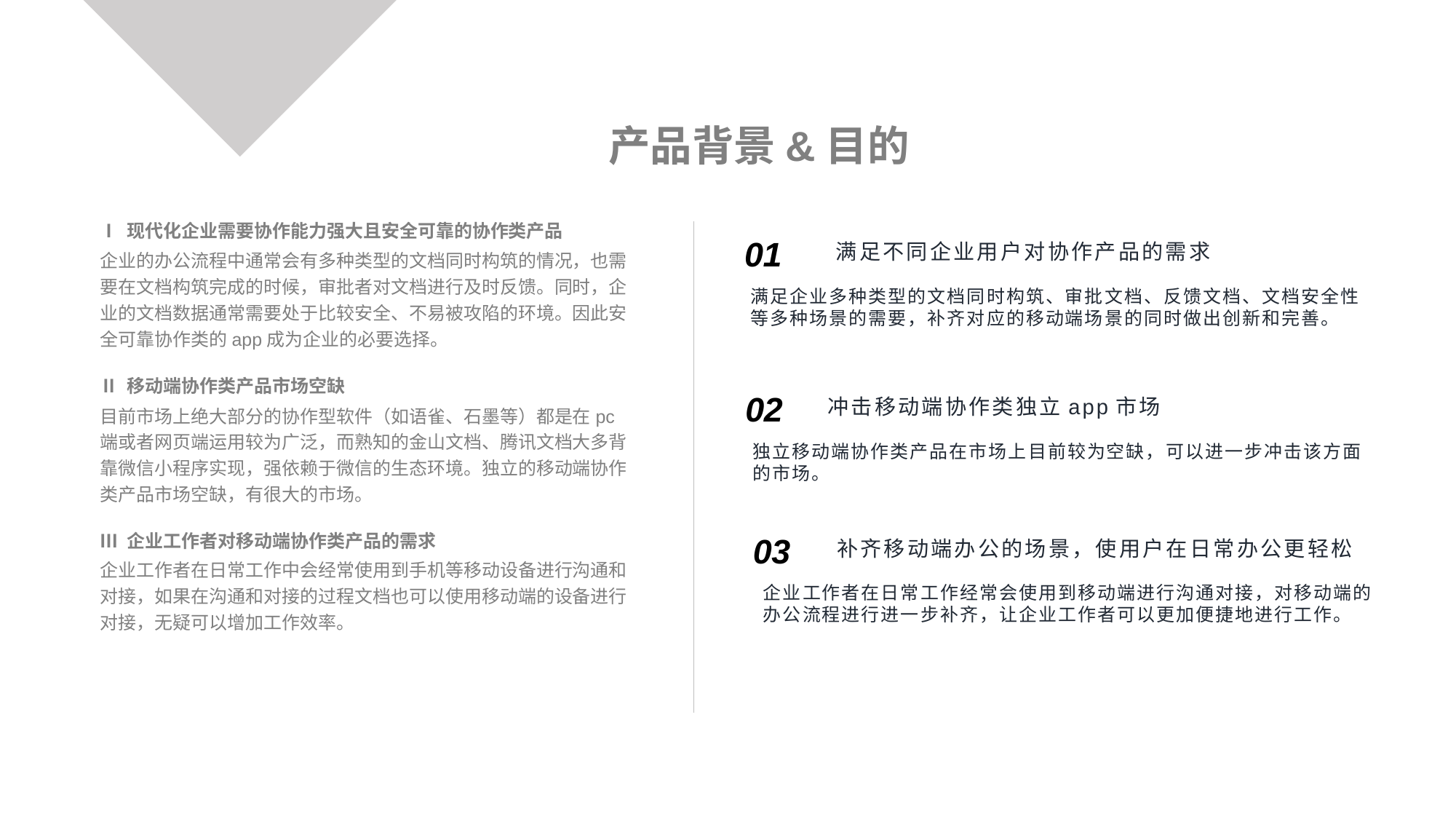

产品背景&目的
Ⅰ 现代化企业需要协作能力强大且安全可靠的协作类产品
企业的办公流程中通常会有多种类型的文档同时构筑的情况，也需要在文档构筑完成的时候，审批者对文档进行及时反馈。同时，企业的文档数据通常需要处于比较安全、不易被攻陷的环境。因此安全可靠协作类的app成为企业的必要选择。
01
满足不同企业用户对协作产品的需求
满足企业多种类型的文档同时构筑、审批文档、反馈文档、文档安全性等多种场景的需要，补齐对应的移动端场景的同时做出创新和完善。
Ⅱ 移动端协作类产品市场空缺
目前市场上绝大部分的协作型软件（如语雀、石墨等）都是在pc端或者网页端运用较为广泛，而熟知的金山文档、腾讯文档大多背靠微信小程序实现，强依赖于微信的生态环境。独立的移动端协作类产品市场空缺，有很大的市场。
02
冲击移动端协作类独立app市场
独立移动端协作类产品在市场上目前较为空缺，可以进一步冲击该方面的市场。
03
Ⅲ 企业工作者对移动端协作类产品的需求
企业工作者在日常工作中会经常使用到手机等移动设备进行沟通和对接，如果在沟通和对接的过程文档也可以使用移动端的设备进行对接，无疑可以增加工作效率。
补齐移动端办公的场景，使用户在日常办公更轻松
企业工作者在日常工作经常会使用到移动端进行沟通对接，对移动端的办公流程进行进一步补齐，让企业工作者可以更加便捷地进行工作。